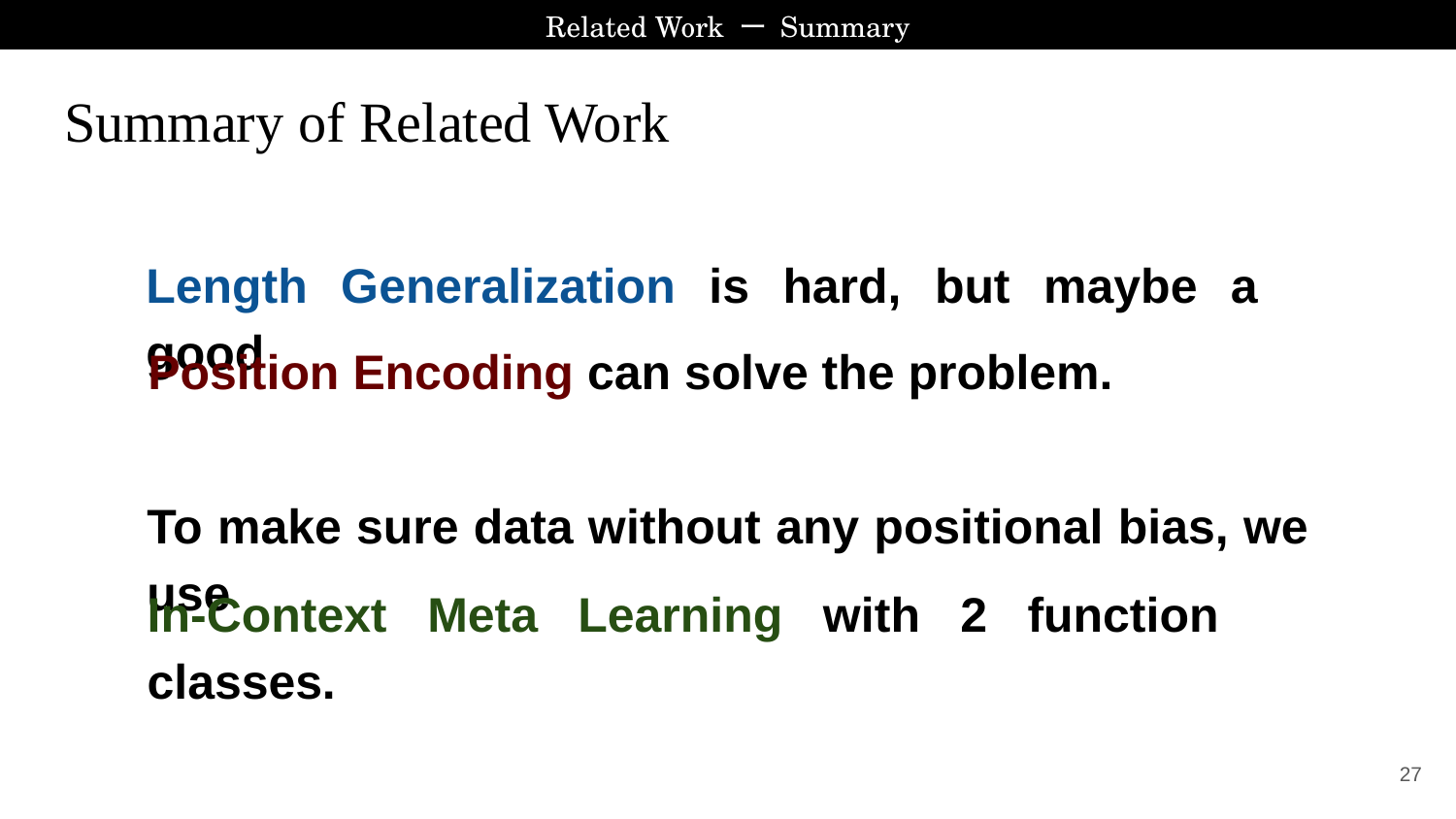

Related Work ー Summary
# Summary of Related Work
Length Generalization is hard, but maybe a good
Position Encoding can solve the problem.
To make sure data without any positional bias, we use
In-Context Meta Learning with 2 function classes.
27